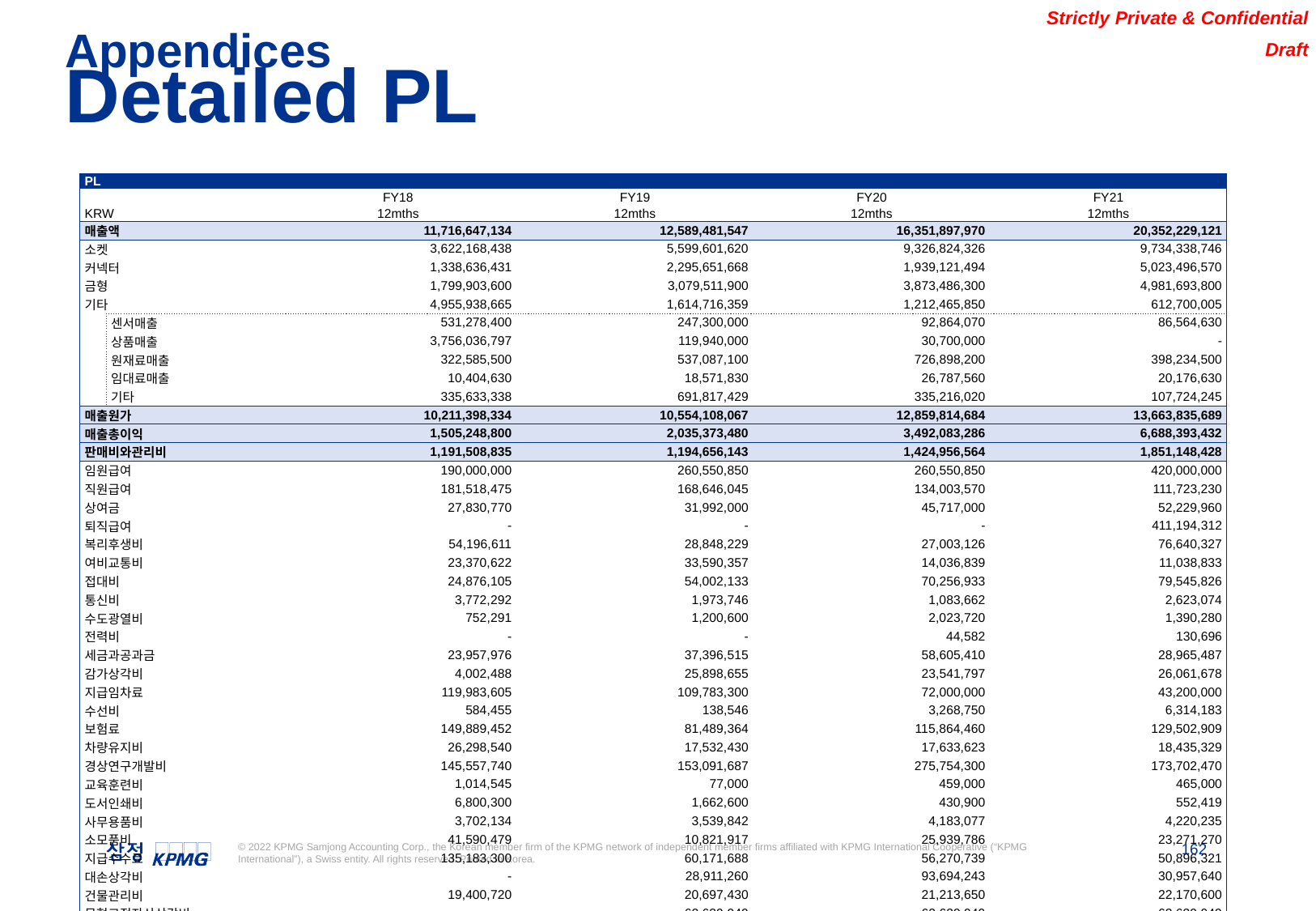

Appendices
Detailed PL
| PL |  |  |  |  |  |
| --- | --- | --- | --- | --- | --- |
|  |  | FY18 | FY19 | FY20 | FY21 |
| KRW |  | 12mths | 12mths | 12mths | 12mths |
| 매출액 |  | 11,716,647,134 | 12,589,481,547 | 16,351,897,970 | 20,352,229,121 |
| 소켓 |  | 3,622,168,438 | 5,599,601,620 | 9,326,824,326 | 9,734,338,746 |
| 커넥터 |  | 1,338,636,431 | 2,295,651,668 | 1,939,121,494 | 5,023,496,570 |
| 금형 |  | 1,799,903,600 | 3,079,511,900 | 3,873,486,300 | 4,981,693,800 |
| 기타 |  | 4,955,938,665 | 1,614,716,359 | 1,212,465,850 | 612,700,005 |
|  | 센서매출 | 531,278,400 | 247,300,000 | 92,864,070 | 86,564,630 |
|  | 상품매출 | 3,756,036,797 | 119,940,000 | 30,700,000 | - |
|  | 원재료매출 | 322,585,500 | 537,087,100 | 726,898,200 | 398,234,500 |
|  | 임대료매출 | 10,404,630 | 18,571,830 | 26,787,560 | 20,176,630 |
|  | 기타 | 335,633,338 | 691,817,429 | 335,216,020 | 107,724,245 |
| 매출원가 |  | 10,211,398,334 | 10,554,108,067 | 12,859,814,684 | 13,663,835,689 |
| 매출총이익 |  | 1,505,248,800 | 2,035,373,480 | 3,492,083,286 | 6,688,393,432 |
| 판매비와관리비 |  | 1,191,508,835 | 1,194,656,143 | 1,424,956,564 | 1,851,148,428 |
| 임원급여 |  | 190,000,000 | 260,550,850 | 260,550,850 | 420,000,000 |
| 직원급여 |  | 181,518,475 | 168,646,045 | 134,003,570 | 111,723,230 |
| 상여금 |  | 27,830,770 | 31,992,000 | 45,717,000 | 52,229,960 |
| 퇴직급여 |  | - | - | - | 411,194,312 |
| 복리후생비 |  | 54,196,611 | 28,848,229 | 27,003,126 | 76,640,327 |
| 여비교통비 |  | 23,370,622 | 33,590,357 | 14,036,839 | 11,038,833 |
| 접대비 |  | 24,876,105 | 54,002,133 | 70,256,933 | 79,545,826 |
| 통신비 |  | 3,772,292 | 1,973,746 | 1,083,662 | 2,623,074 |
| 수도광열비 |  | 752,291 | 1,200,600 | 2,023,720 | 1,390,280 |
| 전력비 |  | - | - | 44,582 | 130,696 |
| 세금과공과금 |  | 23,957,976 | 37,396,515 | 58,605,410 | 28,965,487 |
| 감가상각비 |  | 4,002,488 | 25,898,655 | 23,541,797 | 26,061,678 |
| 지급임차료 |  | 119,983,605 | 109,783,300 | 72,000,000 | 43,200,000 |
| 수선비 |  | 584,455 | 138,546 | 3,268,750 | 6,314,183 |
| 보험료 |  | 149,889,452 | 81,489,364 | 115,864,460 | 129,502,909 |
| 차량유지비 |  | 26,298,540 | 17,532,430 | 17,633,623 | 18,435,329 |
| 경상연구개발비 |  | 145,557,740 | 153,091,687 | 275,754,300 | 173,702,470 |
| 교육훈련비 |  | 1,014,545 | 77,000 | 459,000 | 465,000 |
| 도서인쇄비 |  | 6,800,300 | 1,662,600 | 430,900 | 552,419 |
| 사무용품비 |  | 3,702,134 | 3,539,842 | 4,183,077 | 4,220,235 |
| 소모품비 |  | 41,590,479 | 10,821,917 | 25,939,786 | 23,271,270 |
| 지급수수료 |  | 135,183,300 | 60,171,688 | 56,270,739 | 50,896,321 |
| 대손상각비 |  | - | 28,911,260 | 93,694,243 | 30,957,640 |
| 건물관리비 |  | 19,400,720 | 20,697,430 | 21,213,650 | 22,170,600 |
| 무형고정자산상각비 |  | - | 62,639,949 | 62,639,949 | 62,639,949 |
| 리스료 |  | 7,225,935 | - | 37,136,598 | 58,476,400 |
| 인력개발비 |  | - | - | 1,600,000 | 4,800,000 |
| 영업이익 |  | 313,739,965 | 840,717,337 | 2,067,126,722 | 4,837,245,004 |
| Dep |  | 4,002,488 | 798,400,280 | 720,413,441 | 913,950,614 |
| EBITDA |  | 317,742,453 | 1,639,117,617 | 2,787,540,163 | 5,751,195,618 |